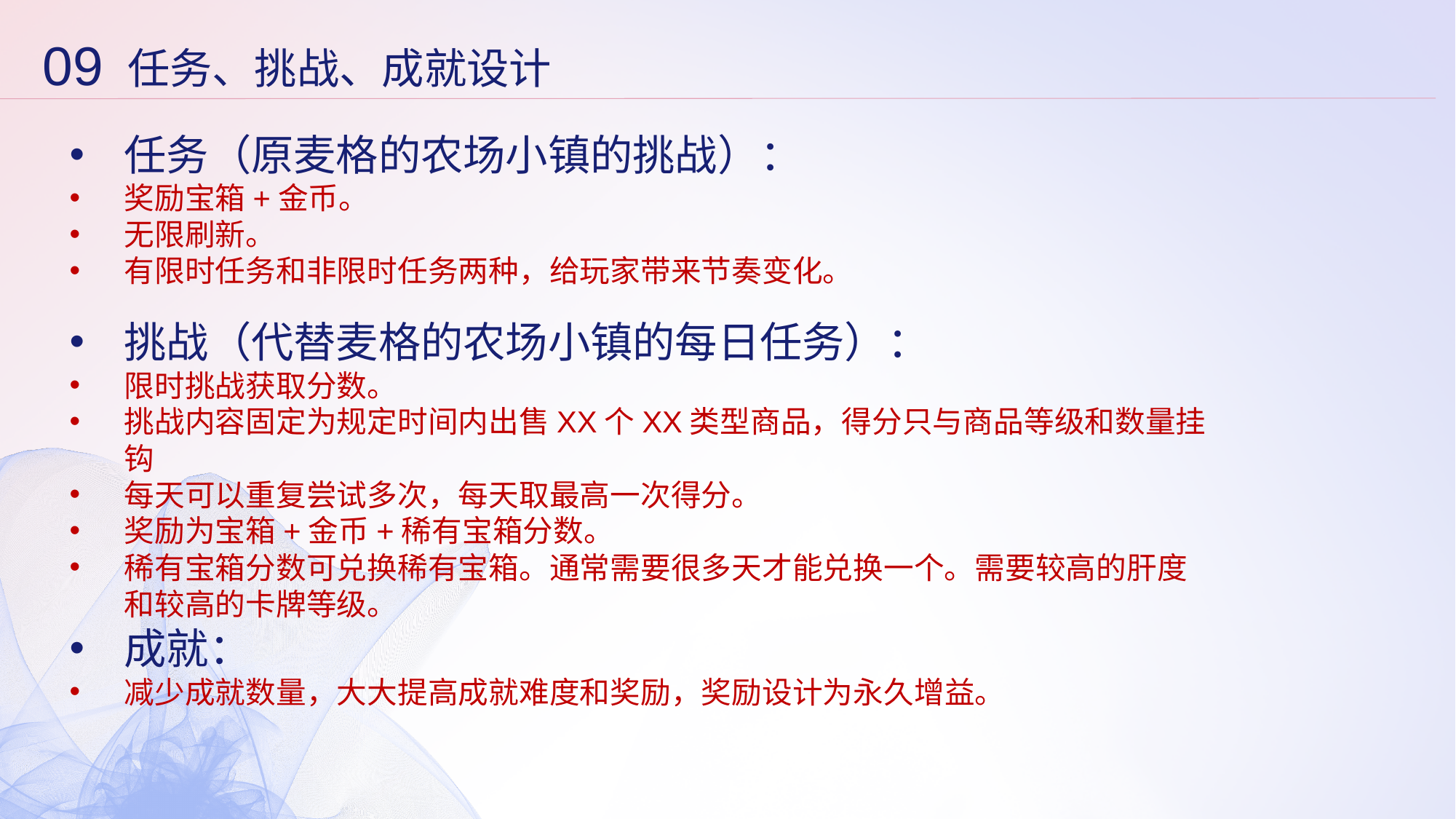

09
任务、挑战、成就设计
任务（原麦格的农场小镇的挑战）：
奖励宝箱+金币。
无限刷新。
有限时任务和非限时任务两种，给玩家带来节奏变化。
挑战（代替麦格的农场小镇的每日任务）：
限时挑战获取分数。
挑战内容固定为规定时间内出售XX个XX类型商品，得分只与商品等级和数量挂钩
每天可以重复尝试多次，每天取最高一次得分。
奖励为宝箱+金币+稀有宝箱分数。
稀有宝箱分数可兑换稀有宝箱。通常需要很多天才能兑换一个。需要较高的肝度和较高的卡牌等级。
成就：
减少成就数量，大大提高成就难度和奖励，奖励设计为永久增益。